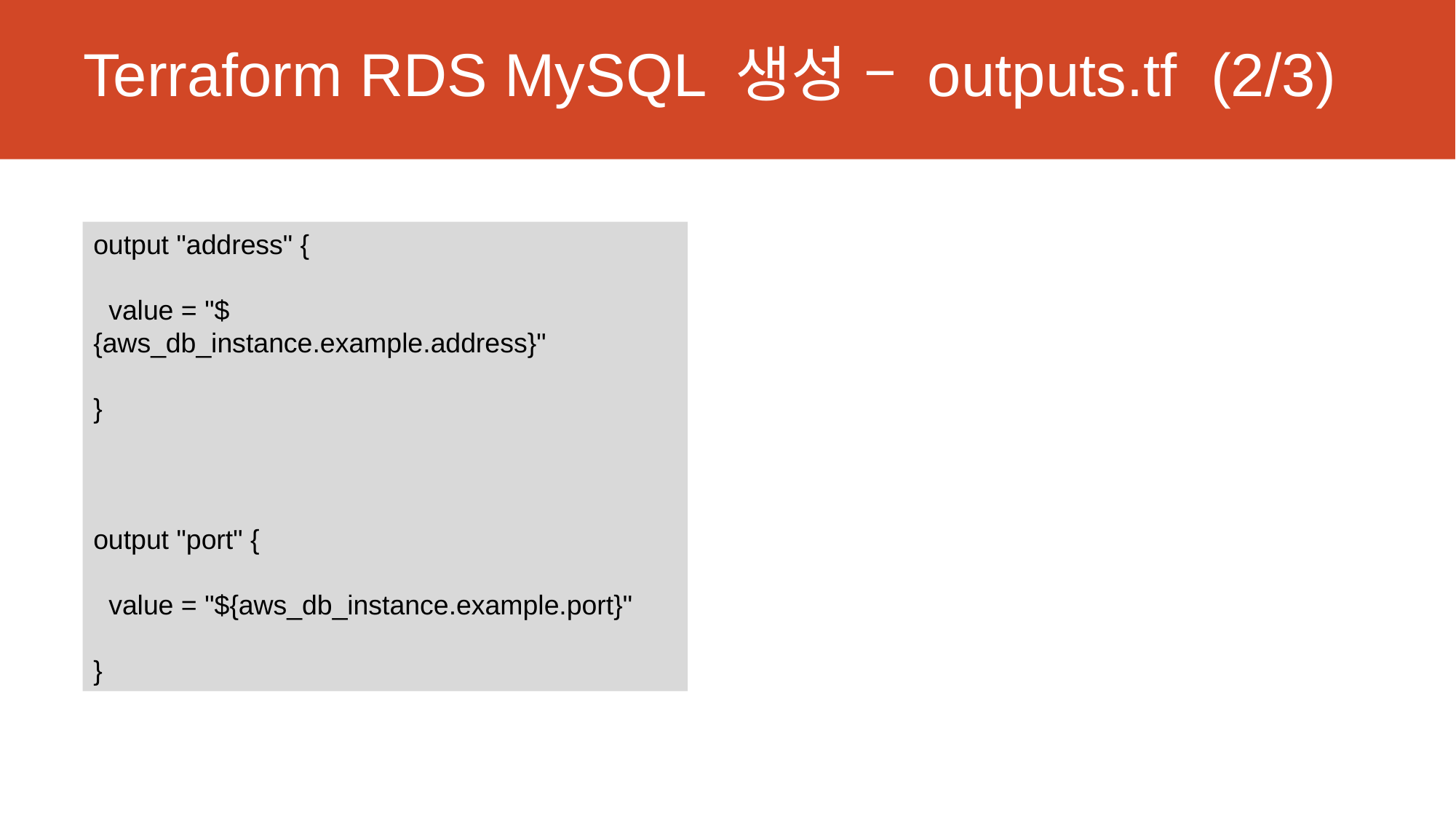

# Terraform RDS MySQL 생성 – outputs.tf  (2/3)
output "address" {

  value = "${aws_db_instance.example.address}"

}

output "port" {

  value = "${aws_db_instance.example.port}"

}